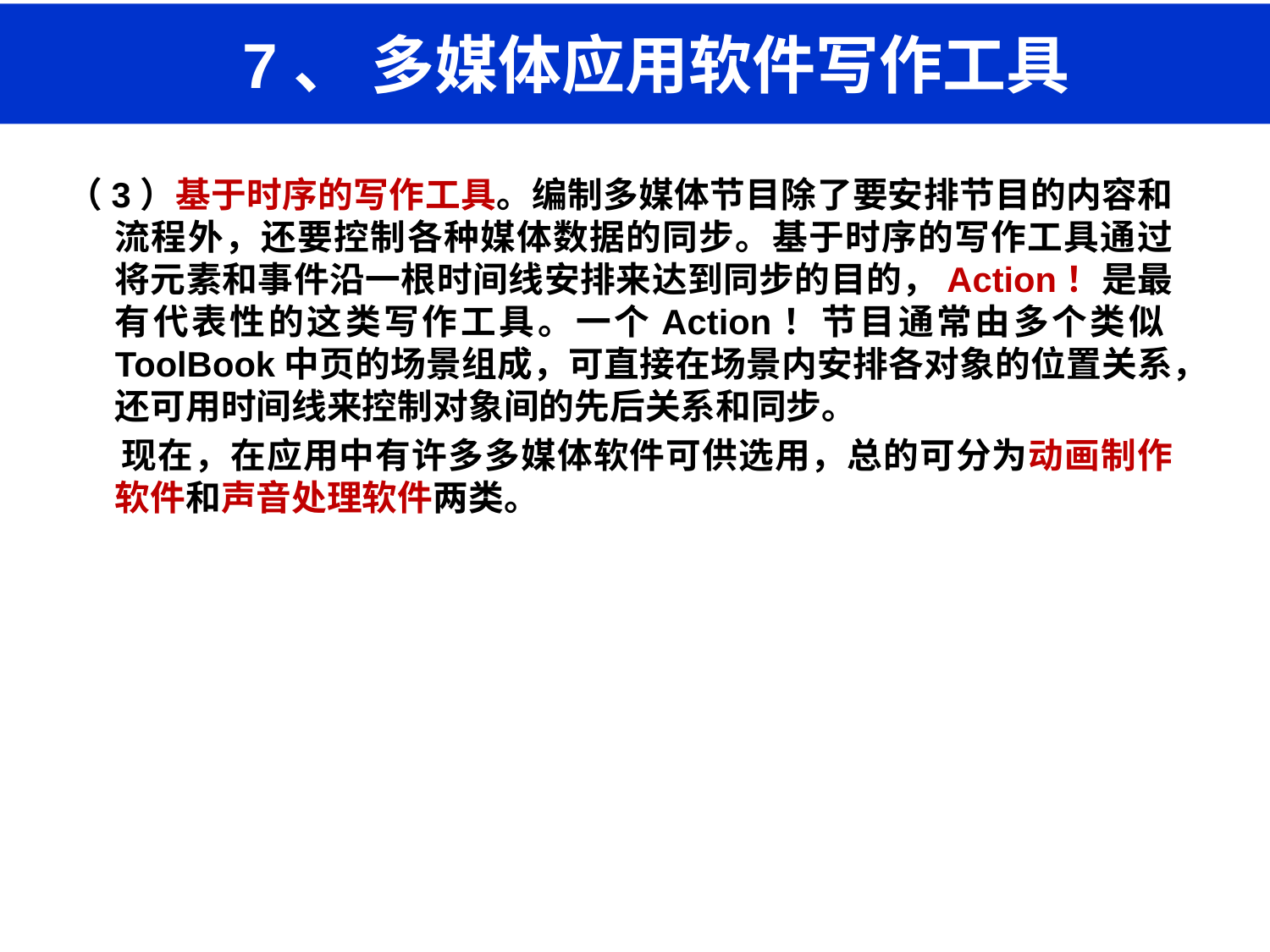

# 7、 多媒体应用软件写作工具
（3）基于时序的写作工具。编制多媒体节目除了要安排节目的内容和流程外，还要控制各种媒体数据的同步。基于时序的写作工具通过将元素和事件沿一根时间线安排来达到同步的目的，Action！是最有代表性的这类写作工具。一个Action！节目通常由多个类似ToolBook中页的场景组成，可直接在场景内安排各对象的位置关系，还可用时间线来控制对象间的先后关系和同步。
     现在，在应用中有许多多媒体软件可供选用，总的可分为动画制作软件和声音处理软件两类。